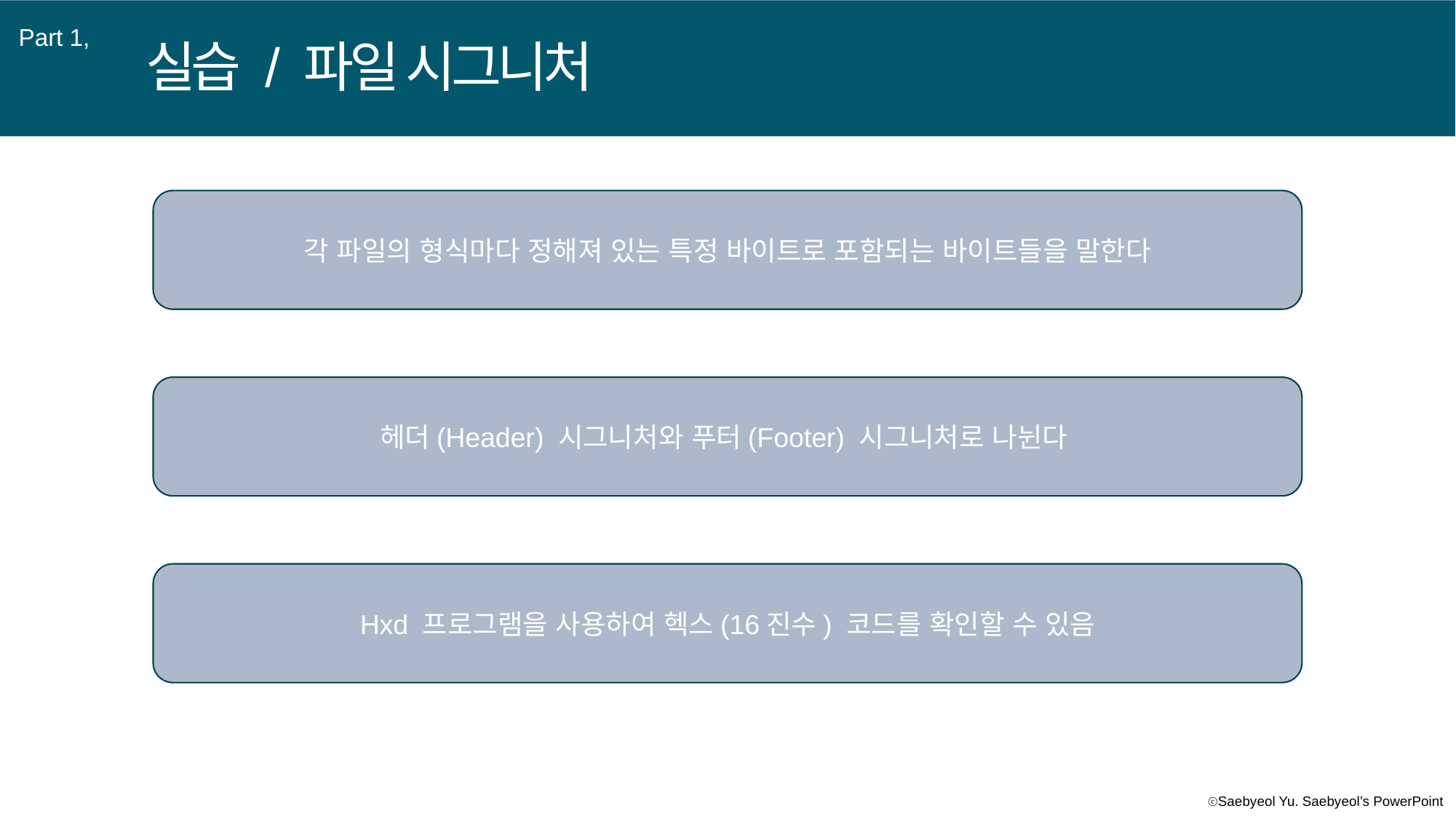

Part 1,
실습 / 파일 시그니처
각 파일의 형식마다 정해져 있는 특정 바이트로 포함되는 바이트들을 말한다
헤더(Header) 시그니처와 푸터(Footer) 시그니처로 나뉜다
Hxd 프로그램을 사용하여 헥스(16진수) 코드를 확인할 수 있음